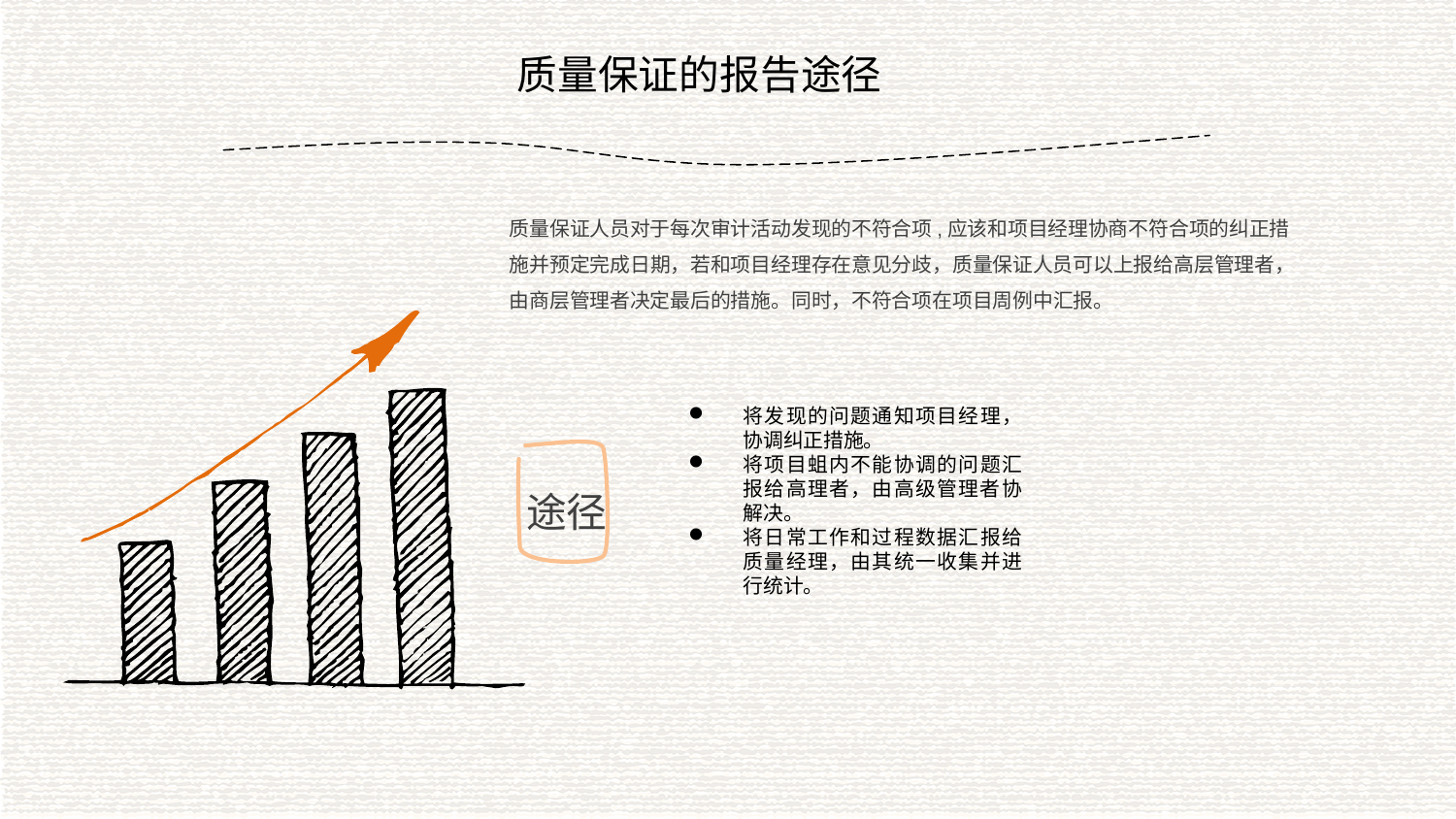

质量保证的报告途径

质量保证人员对于每次审计活动发现的不符合项,应该和项目经理协商不符合项的纠正措施并预定完成日期，若和项目经理存在意见分歧，质量保证人员可以上报给高层管理者，由商层管理者决定最后的措施。同时，不符合项在项目周例中汇报。

将发现的问题通知项目经理，协调纠正措施。
将项目蛆内不能协调的问题汇报给高理者，由高级管理者协解决。
将日常工作和过程数据汇报给质量经理，由其统一收集并进行统计。

途径